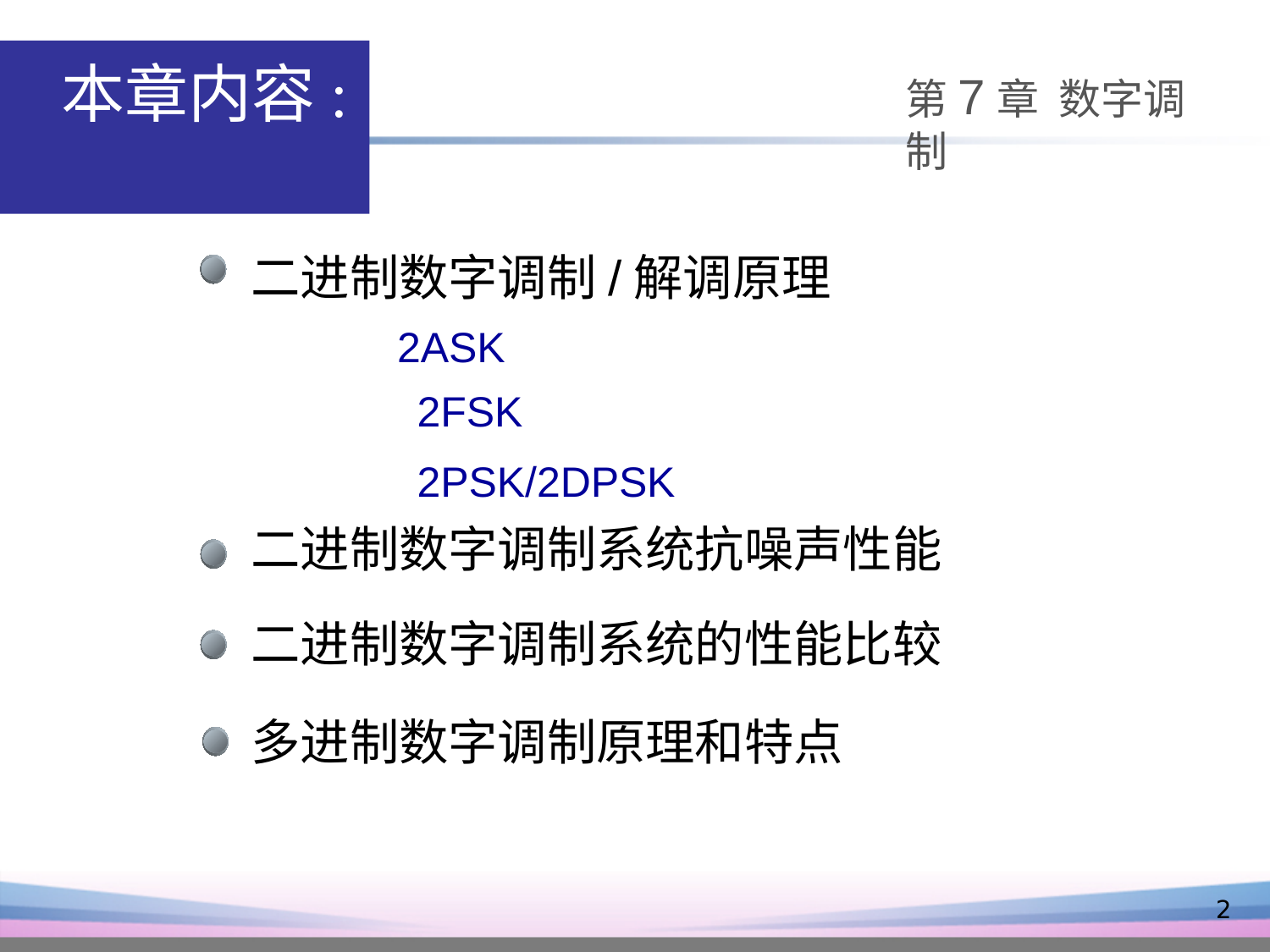

本章内容:
第7章  数字调制
二进制数字调制/解调原理
               2ASK
              2FSK
              2PSK/2DPSK
二进制数字调制系统抗噪声性能
二进制数字调制系统的性能比较
多进制数字调制原理和特点

2